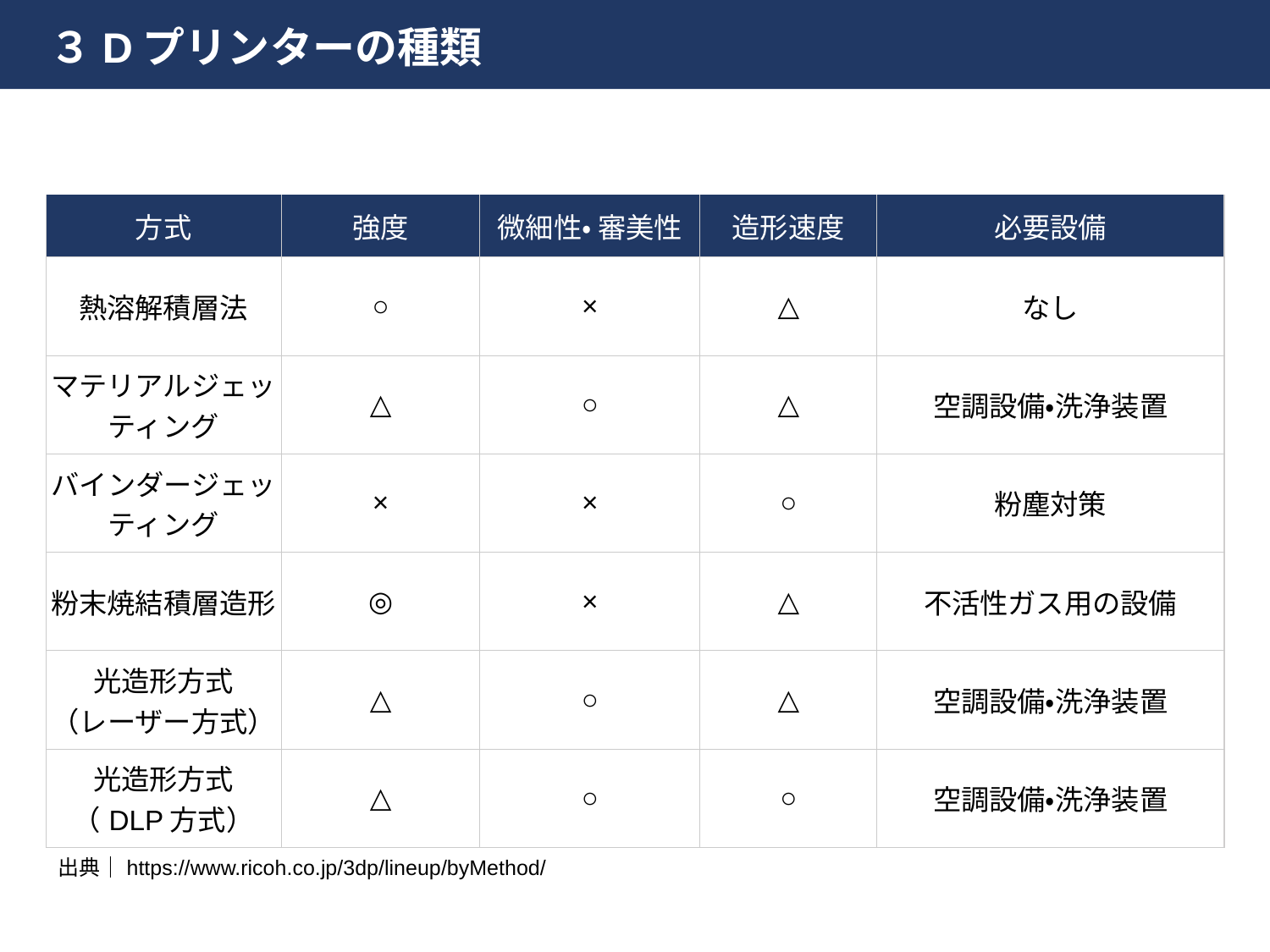

３Dプリンターの種類
| 方式 | 強度 | 微細性・ 審美性 | 造形速度 | 必要設備 |
| --- | --- | --- | --- | --- |
| 熱溶解積層法 | ○ | × | △ | なし |
| マテリアルジェッティング | △ | ○ | △ | 空調設備・洗浄装置 |
| バインダージェッティング | × | × | ○ | 粉塵対策 |
| 粉末焼結積層造形 | ◎ | × | △ | 不活性ガス用の設備 |
| 光造形方式 （レーザー方式） | △ | ○ | △ | 空調設備・洗浄装置 |
| 光造形方式 （DLP方式） | △ | ○ | ○ | 空調設備・洗浄装置 |
出典｜https://www.ricoh.co.jp/3dp/lineup/byMethod/